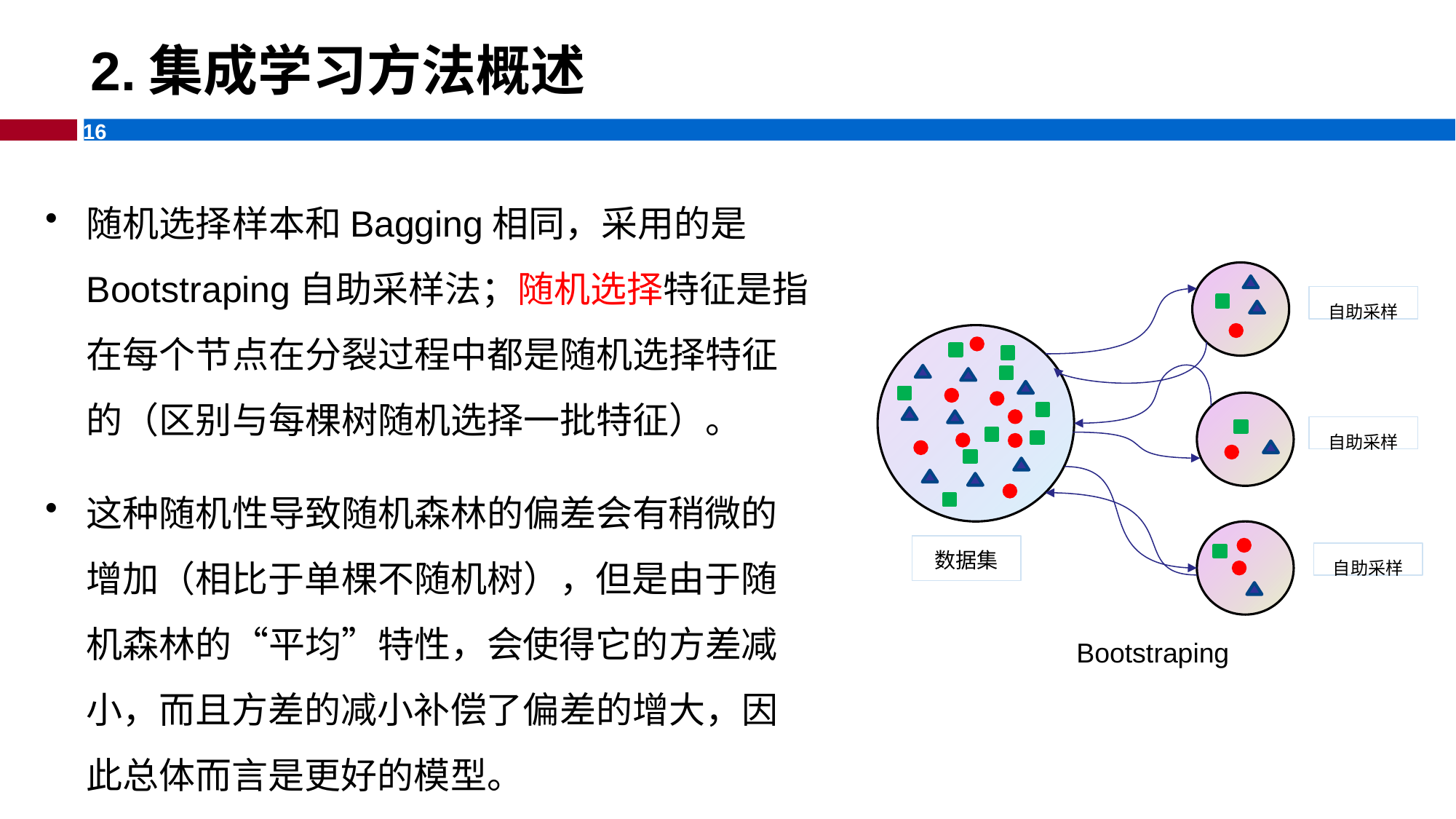

# 2.集成学习方法概述
随机选择样本和Bagging相同，采用的是Bootstraping自助采样法；随机选择特征是指在每个节点在分裂过程中都是随机选择特征的（区别与每棵树随机选择一批特征）。
这种随机性导致随机森林的偏差会有稍微的增加（相比于单棵不随机树），但是由于随机森林的“平均”特性，会使得它的方差减小，而且方差的减小补偿了偏差的增大，因此总体而言是更好的模型。

自助采样

自助采样

数据集

自助采样

Bootstraping